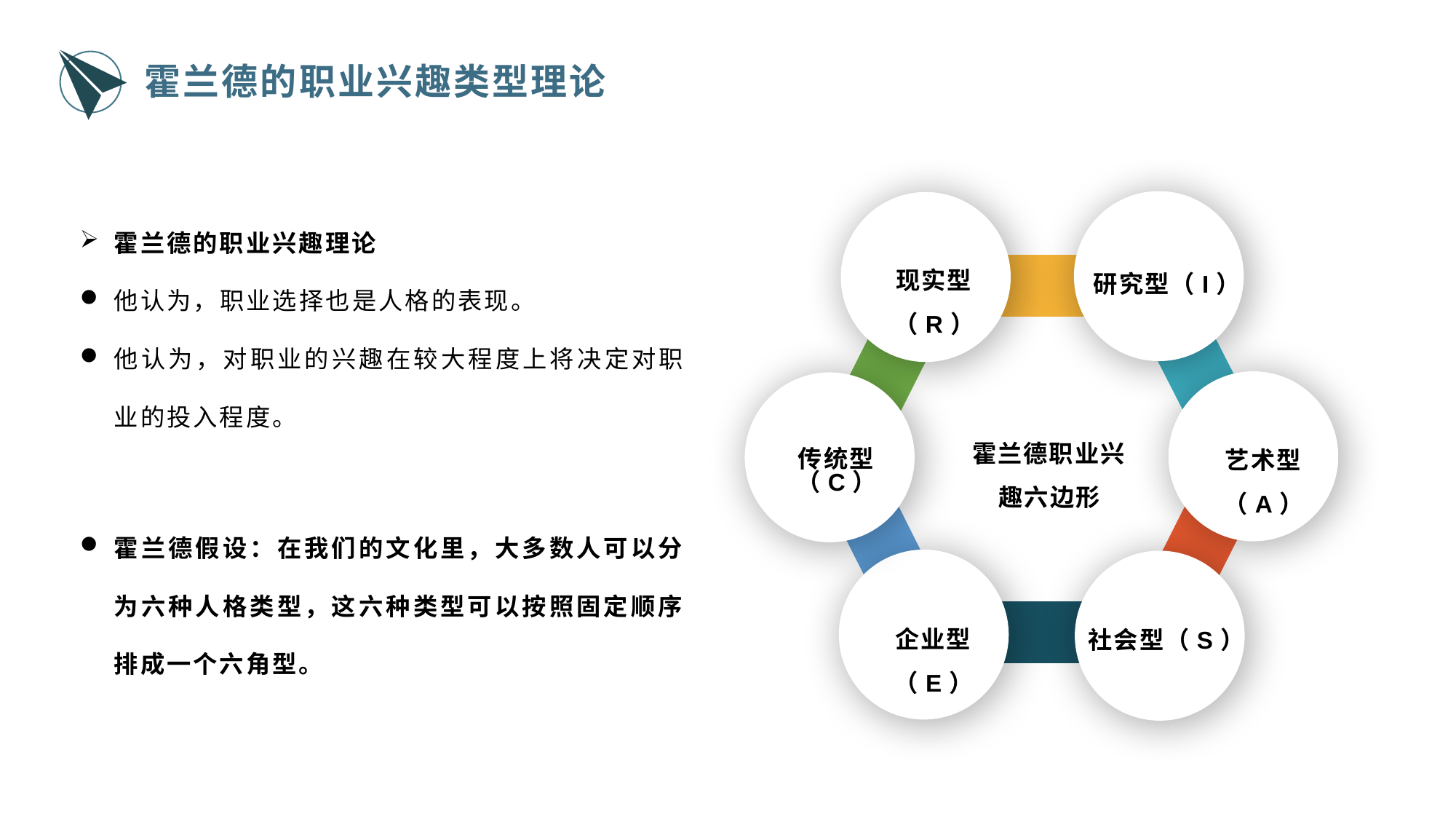

霍兰德的职业兴趣类型理论

现实型（R）
研究型（I）

霍兰德职业兴趣六边形
艺术型（A）
传统型（C）

企业型（E）
社会型（S）
霍兰德的职业兴趣理论
他认为，职业选择也是人格的表现。
他认为，对职业的兴趣在较大程度上将决定对职业的投入程度。

霍兰德假设：在我们的文化里，大多数人可以分为六种人格类型，这六种类型可以按照固定顺序排成一个六角型。